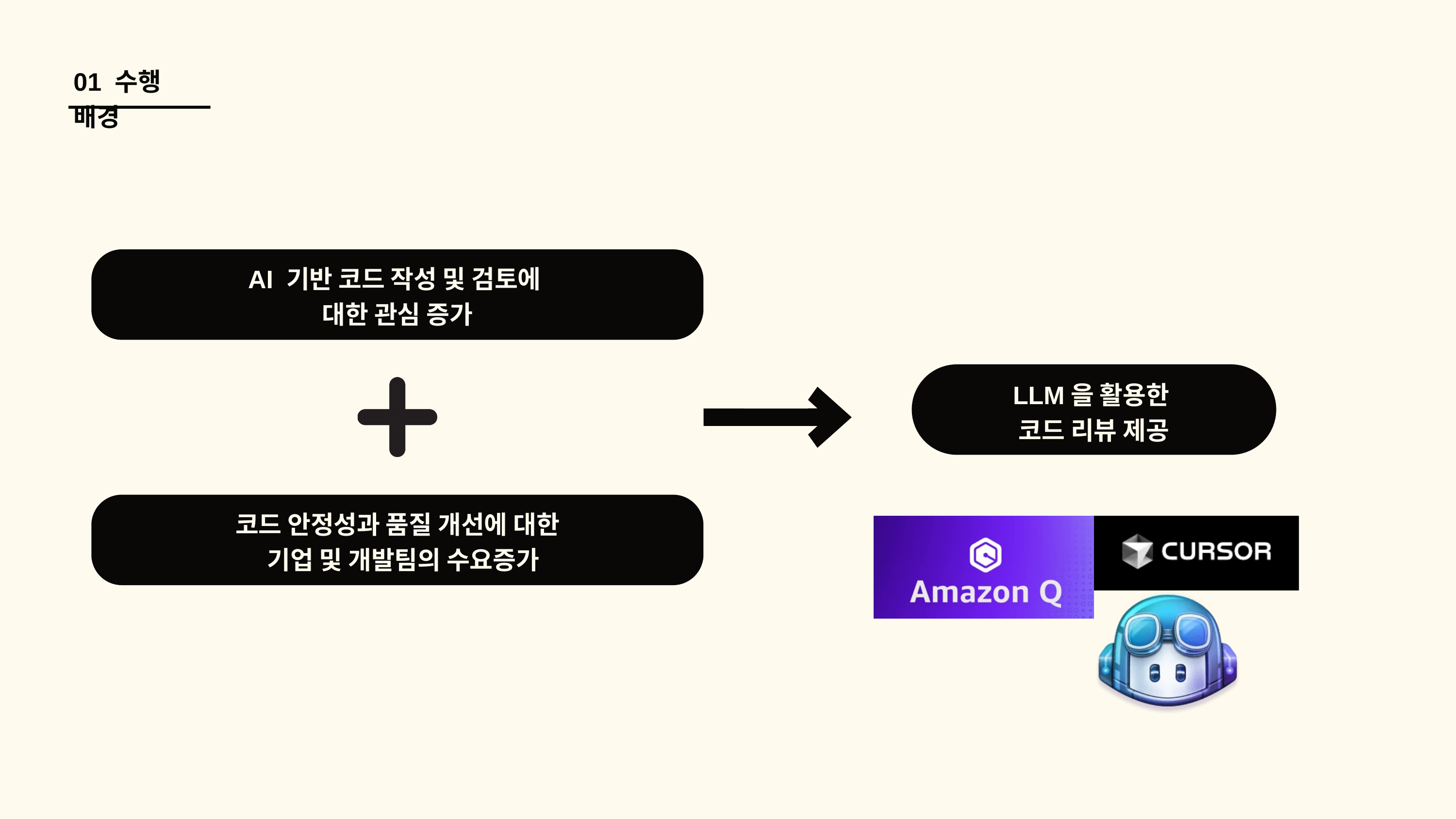

01 수행 배경

AI 기반 코드 작성 및 검토에
대한 관심 증가

LLM을 활용한
코드 리뷰 제공

코드 안정성과 품질 개선에 대한
 기업 및 개발팀의 수요증가